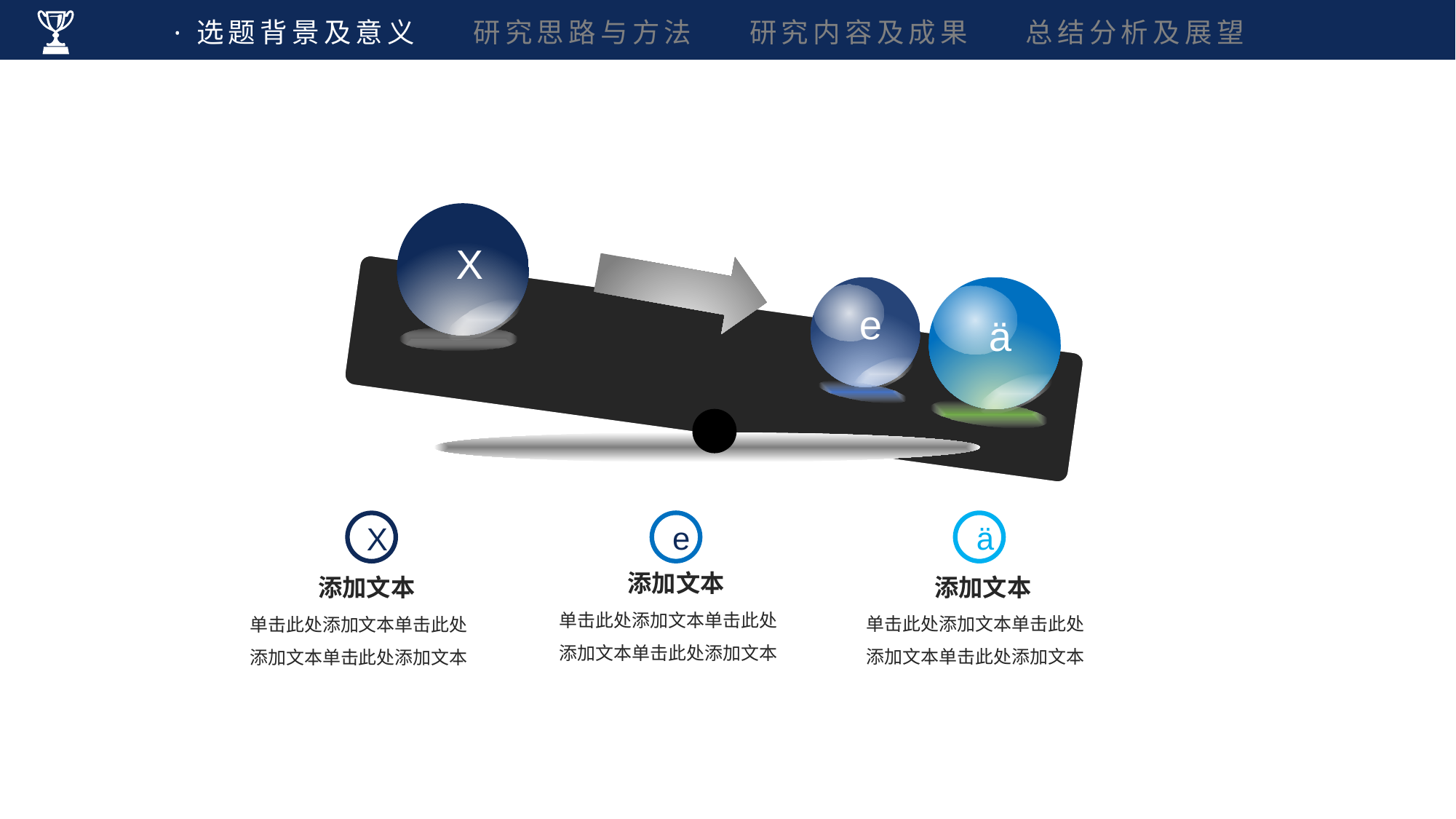

·选题背景及意义     研究思路与方法     研究内容及成果     总结分析及展望

X

e
ä

e
ä

X
添加文本
添加文本
添加文本
单击此处添加文本单击此处添加文本单击此处添加文本
单击此处添加文本单击此处添加文本单击此处添加文本
单击此处添加文本单击此处添加文本单击此处添加文本